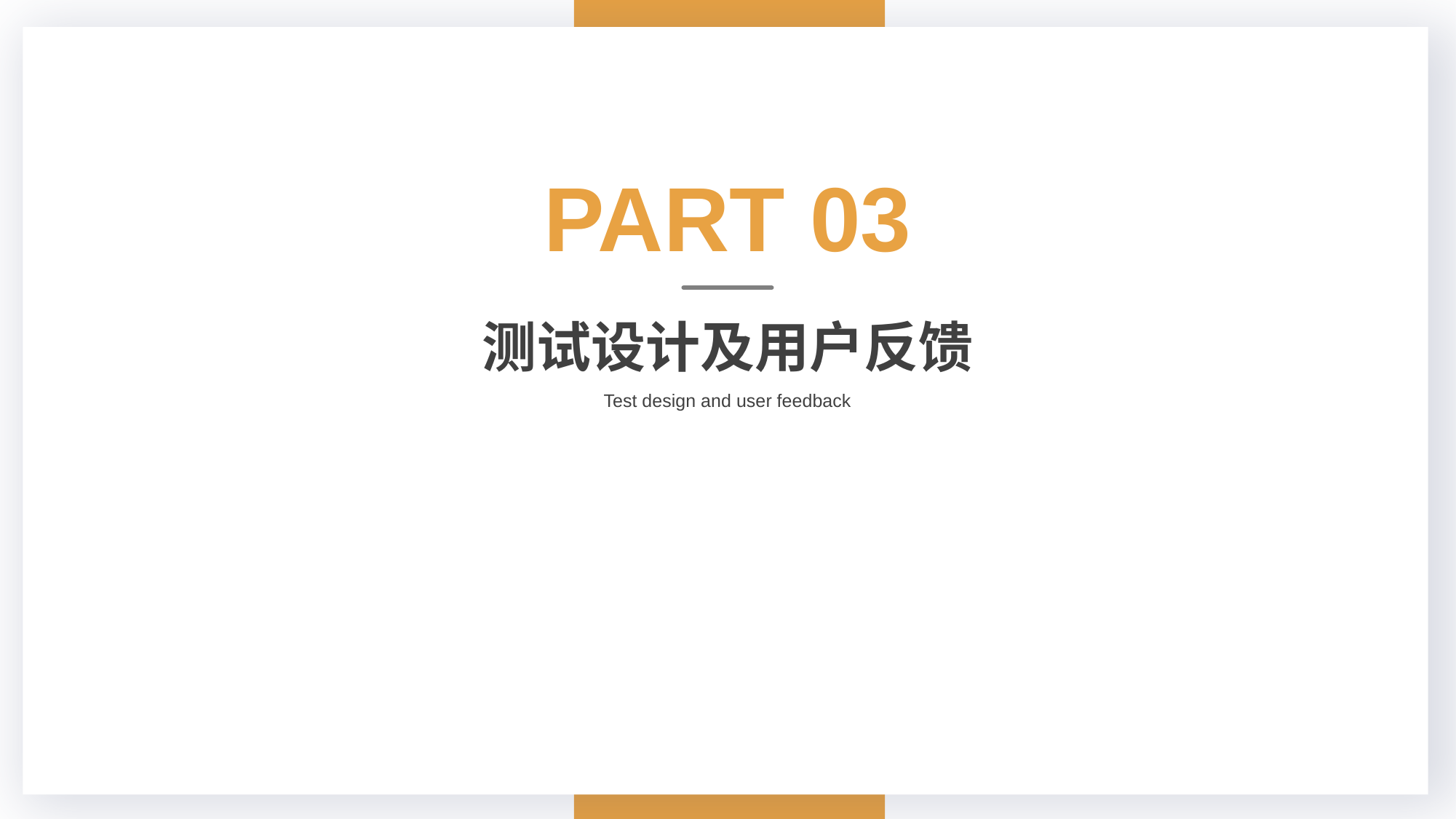

PART 03
测试设计及用户反馈
Test design and user feedback